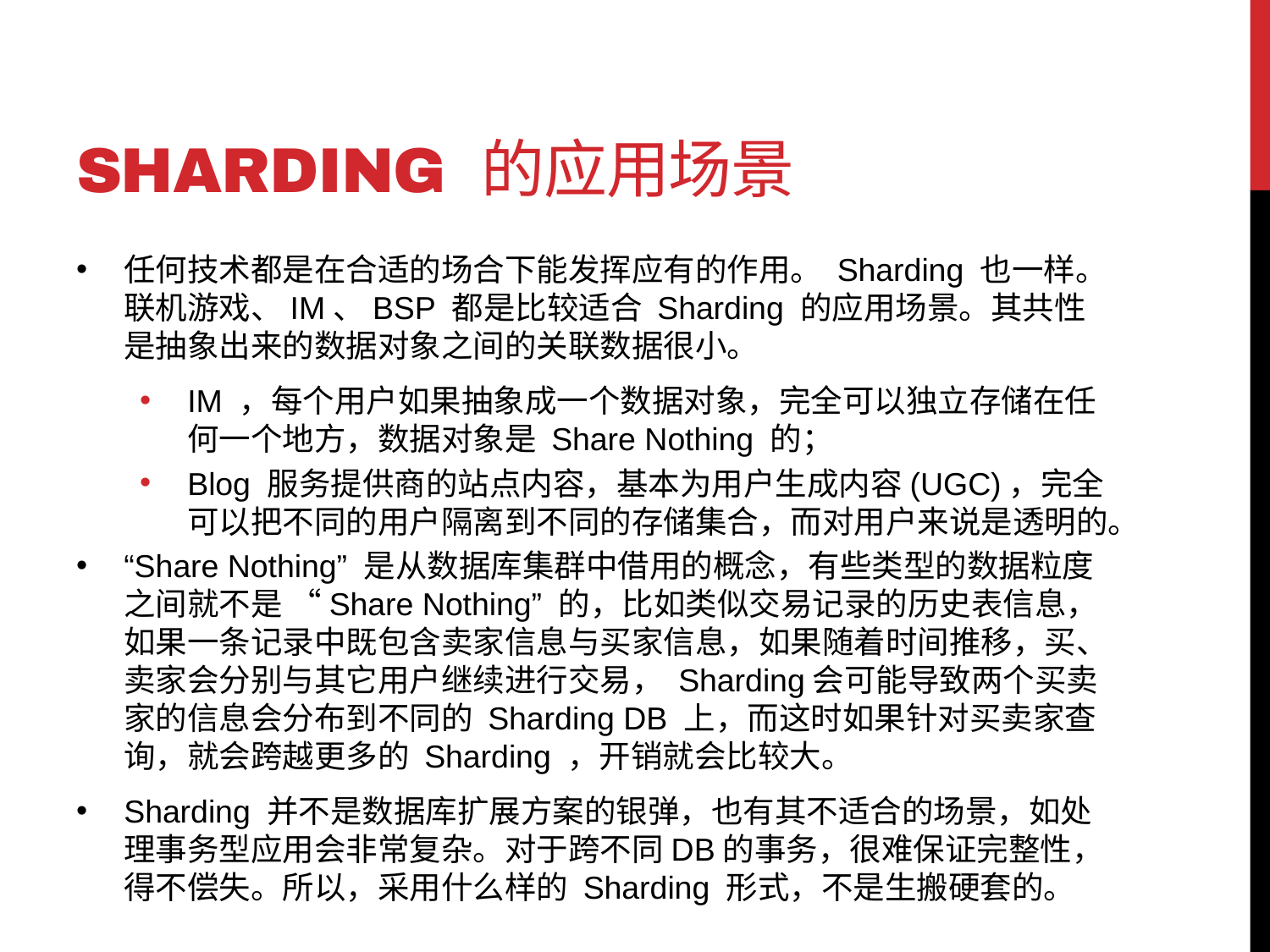

# Sharding 的应用场景
任何技术都是在合适的场合下能发挥应有的作用。 Sharding 也一样。联机游戏、IM、BSP 都是比较适合 Sharding 的应用场景。其共性是抽象出来的数据对象之间的关联数据很小。
IM ，每个用户如果抽象成一个数据对象，完全可以独立存储在任何一个地方，数据对象是 Share Nothing 的；
Blog 服务提供商的站点内容，基本为用户生成内容(UGC)，完全可以把不同的用户隔离到不同的存储集合，而对用户来说是透明的。
“Share Nothing” 是从数据库集群中借用的概念，有些类型的数据粒度之间就不是 “Share Nothing” 的，比如类似交易记录的历史表信息，如果一条记录中既包含卖家信息与买家信息，如果随着时间推移，买、卖家会分别与其它用户继续进行交易， Sharding会可能导致两个买卖家的信息会分布到不同的 Sharding DB 上，而这时如果针对买卖家查询，就会跨越更多的 Sharding ，开销就会比较大。
Sharding 并不是数据库扩展方案的银弹，也有其不适合的场景，如处理事务型应用会非常复杂。对于跨不同DB的事务，很难保证完整性，得不偿失。所以，采用什么样的 Sharding 形式，不是生搬硬套的。